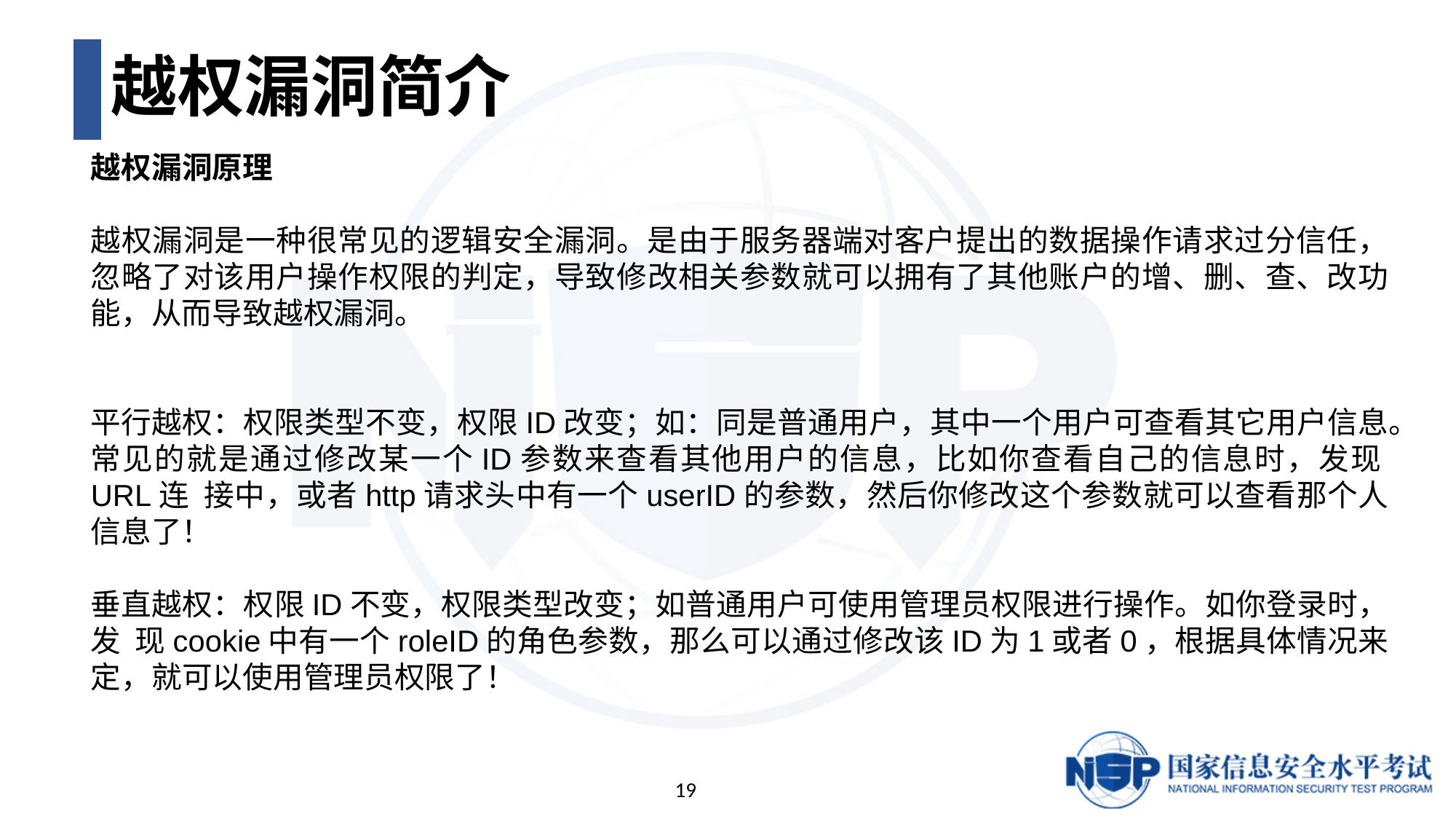

# 越权漏洞简介

越权漏洞原理

越权漏洞是⼀种很常见的逻辑安全漏洞。是由于服务器端对客户提出的数据操作请求过分信任，忽略了对该用户操作权限的判定，导致修改相关参数就可以拥有了其他账户的增、删、查、改功能，从⽽导致越权漏洞。

平⾏越权：权限类型不变，权限ID改变；如：同是普通用户，其中⼀个用户可查看其它用户信息。常见的就是通过修改某⼀个ID参数来查看其他用户的信息，⽐如你查看⾃⼰的信息时，发现URL连  接中，或者http请求头中有⼀个userID的参数，然后你修改这个参数就可以查看那个⼈信息了！

垂直越权：权限ID不变，权限类型改变；如普通用户可使⽤管理员权限进⾏操作。如你登录时，发  现cookie中有⼀个roleID的角色参数，那么可以通过修改该ID为1或者0，根据具体情况来定，就可以使用管理员权限了！